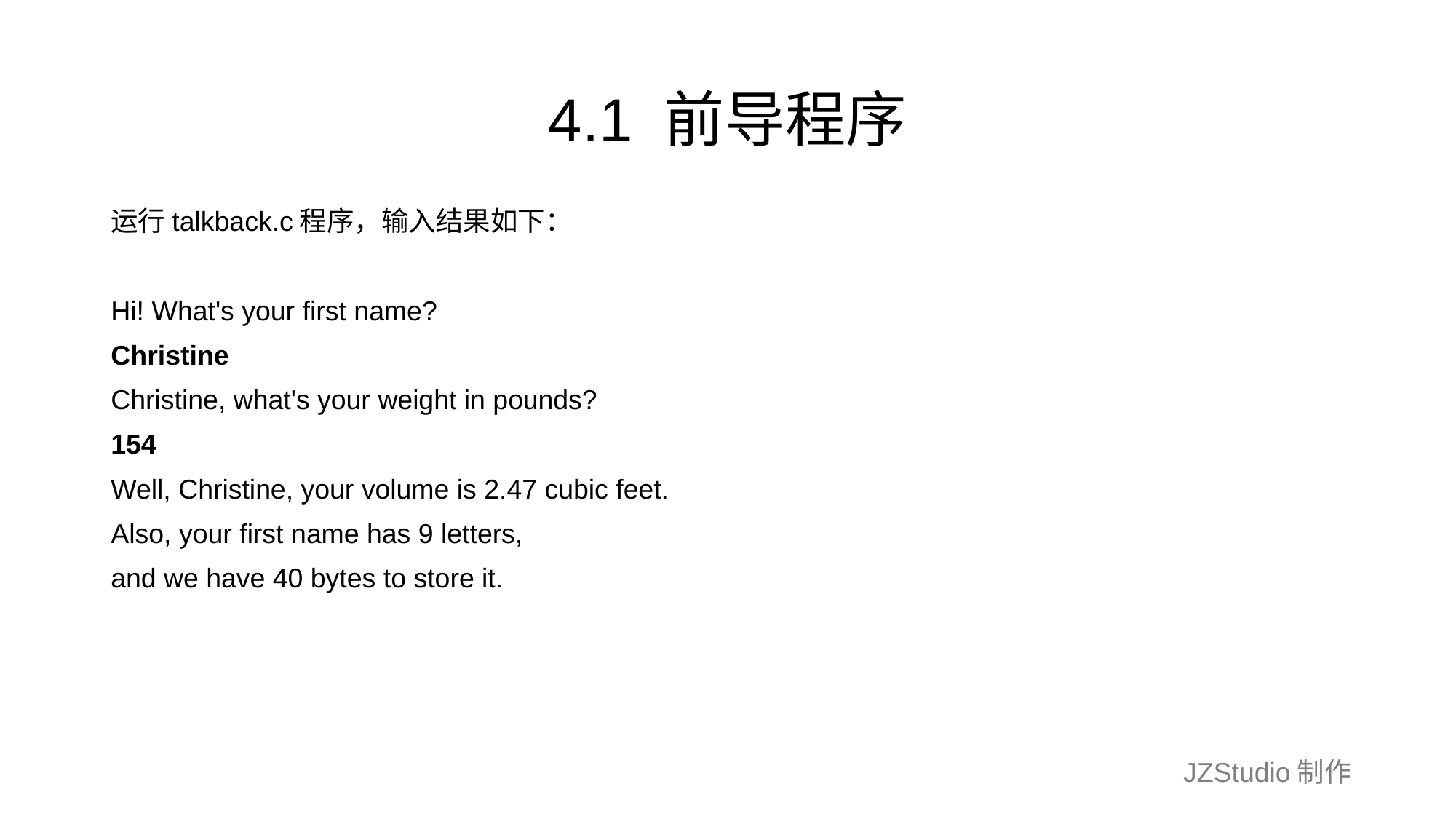

# 4.1 前导程序
运行talkback.c程序，输入结果如下：

Hi! What's your first name?
Christine
Christine, what's your weight in pounds?
154
Well, Christine, your volume is 2.47 cubic feet.
Also, your first name has 9 letters,
and we have 40 bytes to store it.